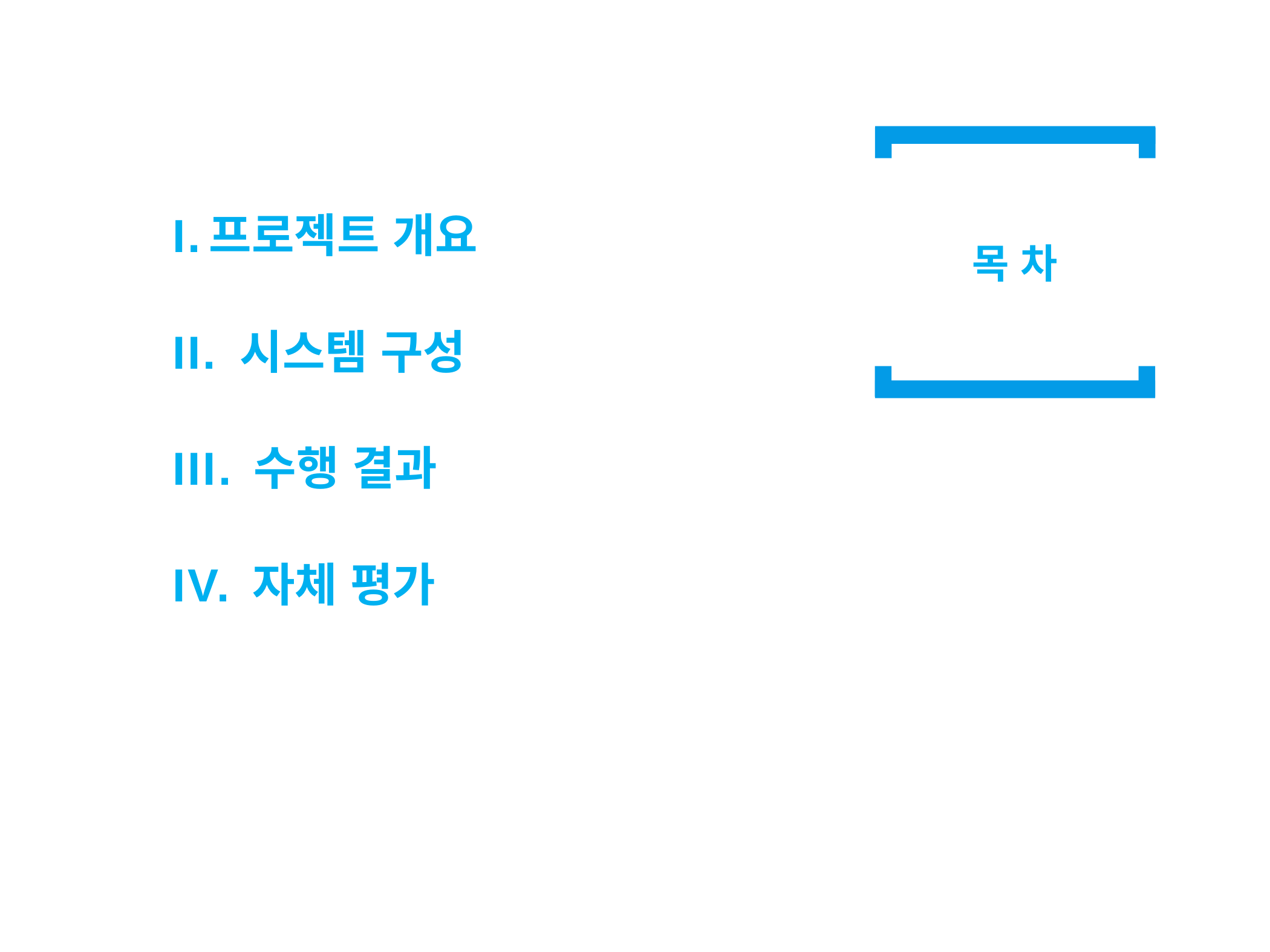

목 차
프로젝트 개요
 시스템 구성
 수행 결과
 자체 평가